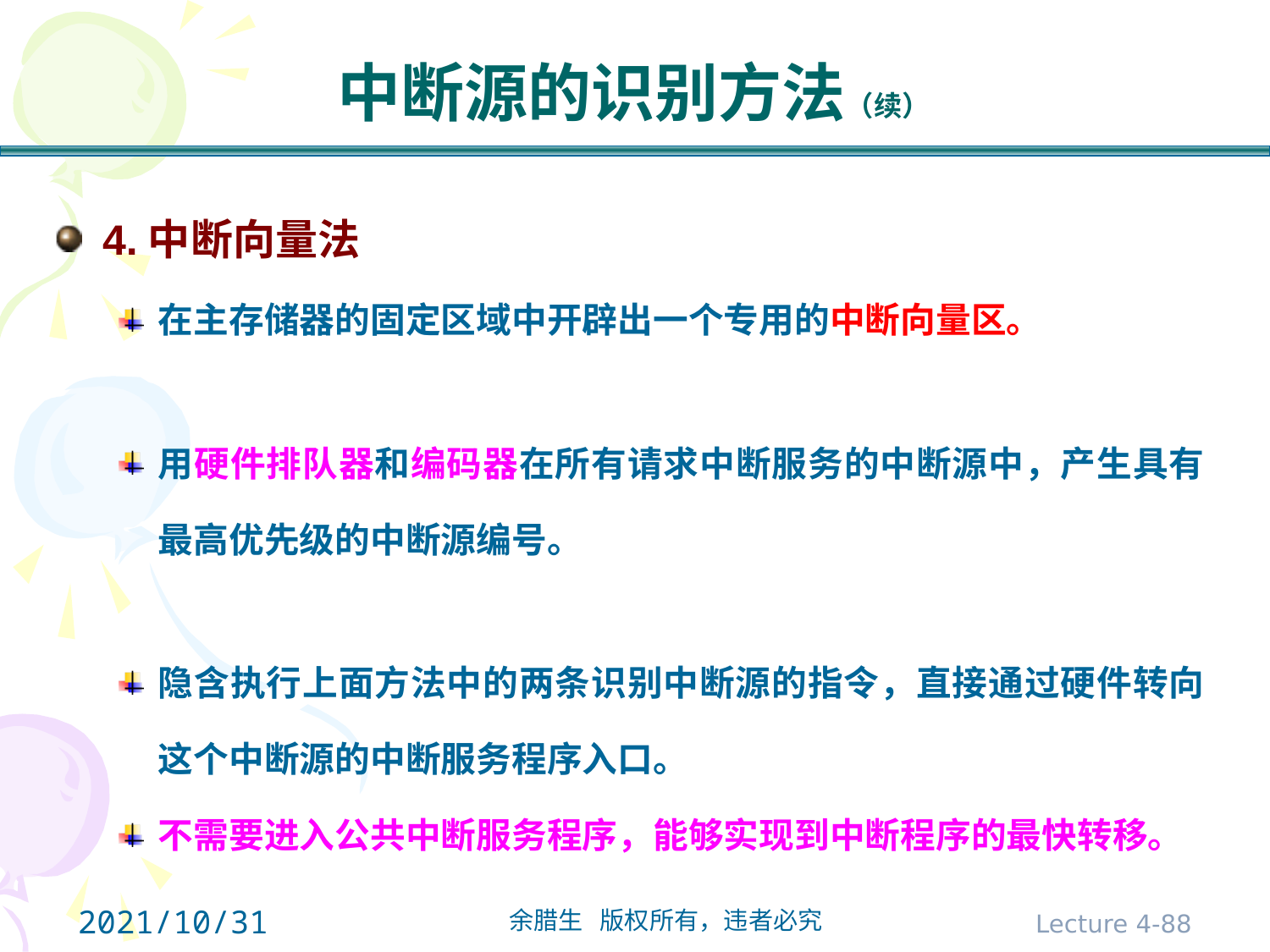

# 中断源的识别方法（续）
4.中断向量法
在主存储器的固定区域中开辟出一个专用的中断向量区。

用硬件排队器和编码器在所有请求中断服务的中断源中，产生具有最高优先级的中断源编号。

隐含执行上面方法中的两条识别中断源的指令，直接通过硬件转向这个中断源的中断服务程序入口。
不需要进入公共中断服务程序，能够实现到中断程序的最快转移。
2021/10/31
Lecture 4-88